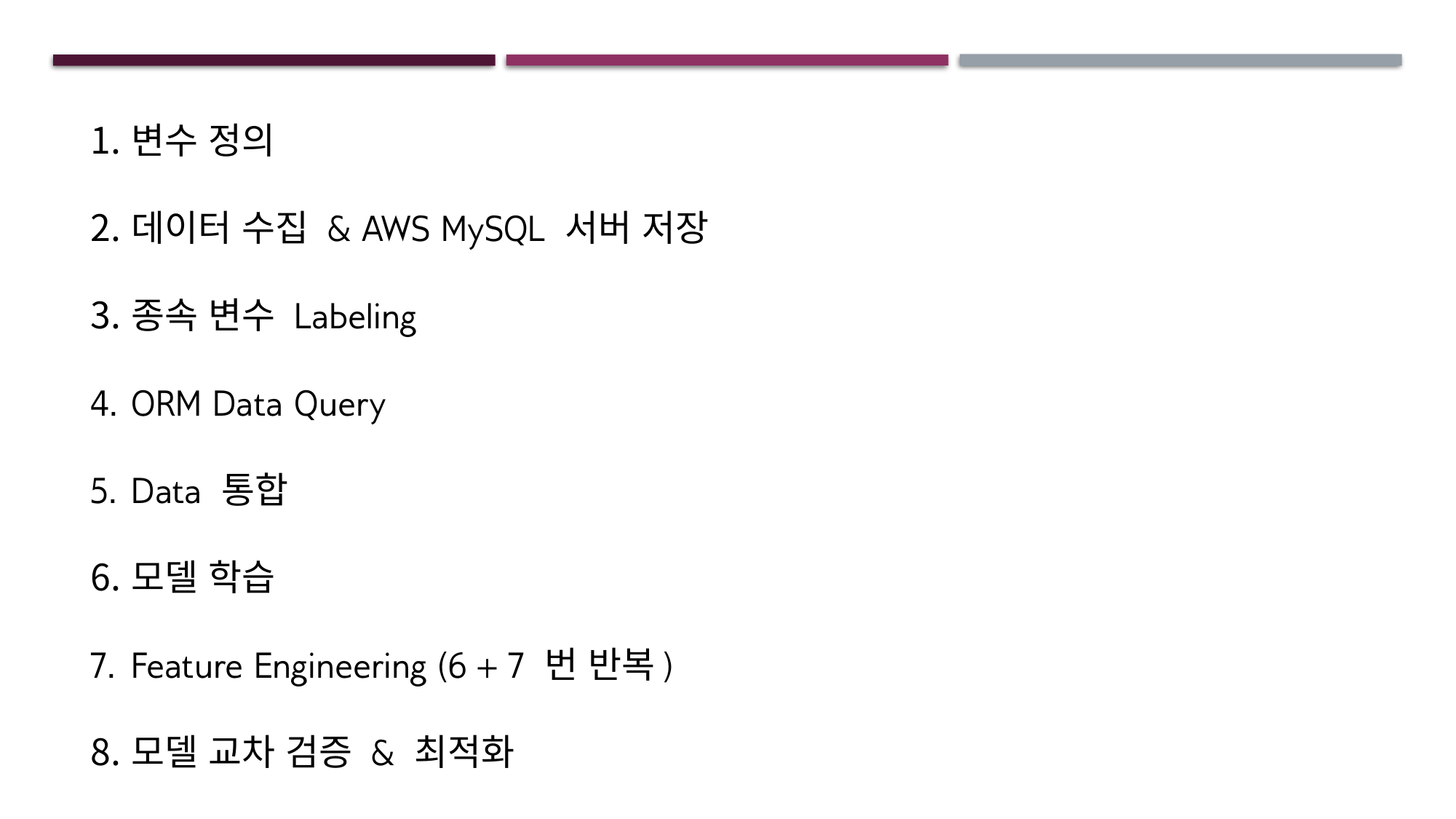

변수 정의

데이터 수집 & AWS MySQL 서버 저장

종속 변수 Labeling

ORM Data Query

Data 통합

모델 학습

Feature Engineering (6 + 7 번 반복)

모델 교차 검증 & 최적화